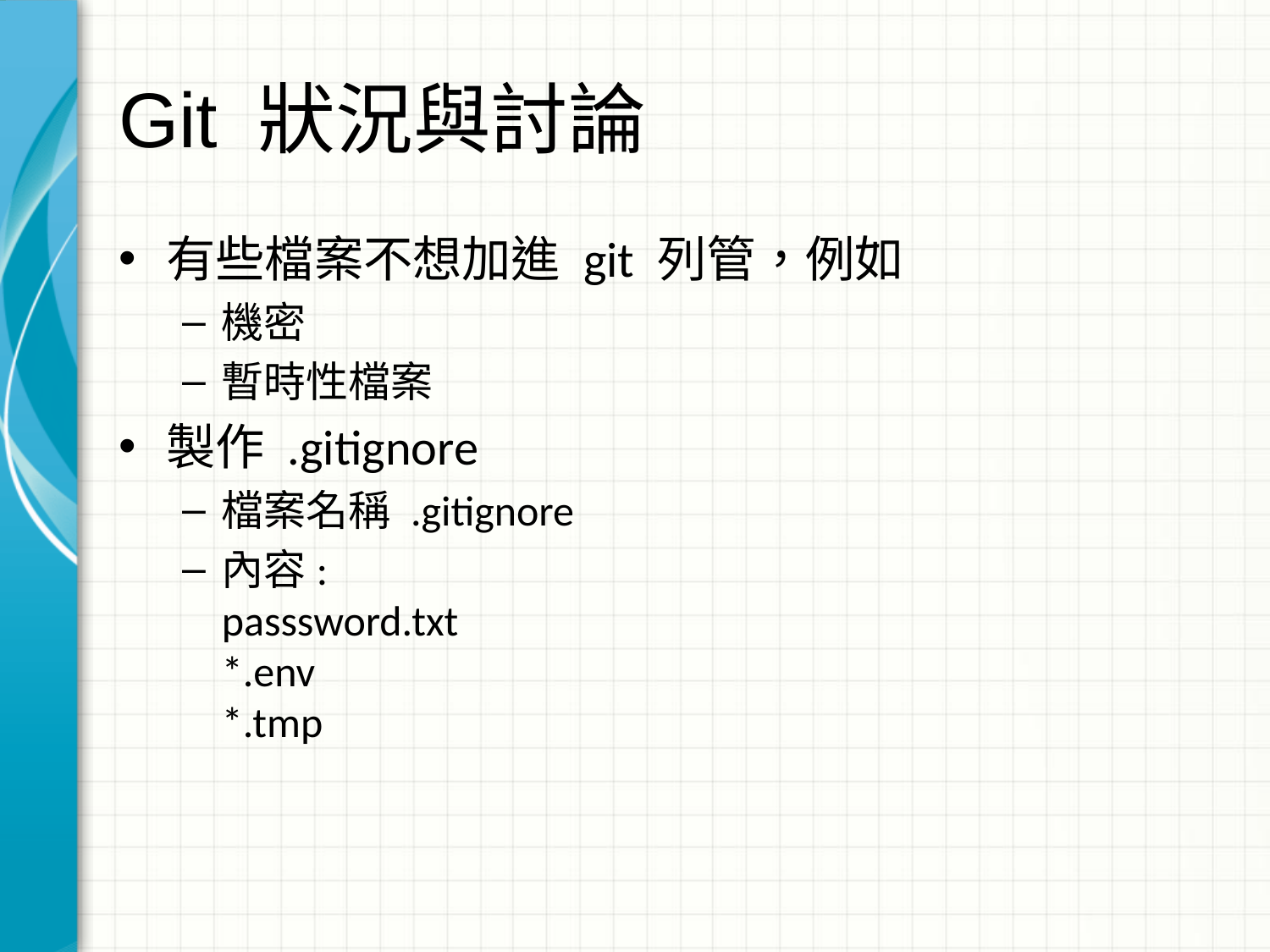

# Git 狀況與討論
有些檔案不想加進 git 列管，例如
機密
暫時性檔案
製作 .gitignore
檔案名稱 .gitignore
內容:
passsword.txt
*.env
*.tmp